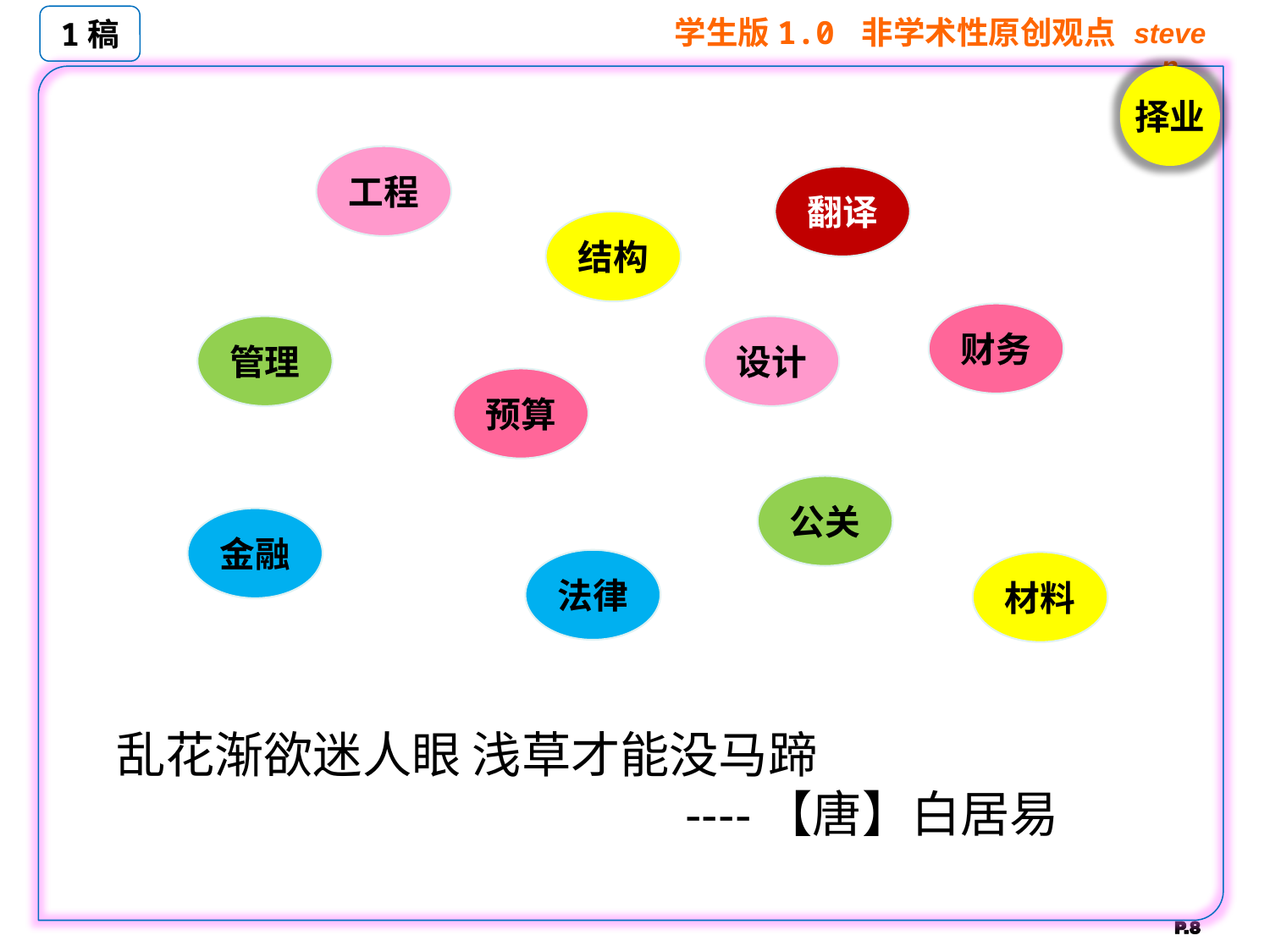

1稿
择业

乱花渐欲迷人眼 浅草才能没马蹄
                                              ----【唐】白居易
工程
翻译
结构
财务
管理
设计
预算
公关
金融
法律
材料